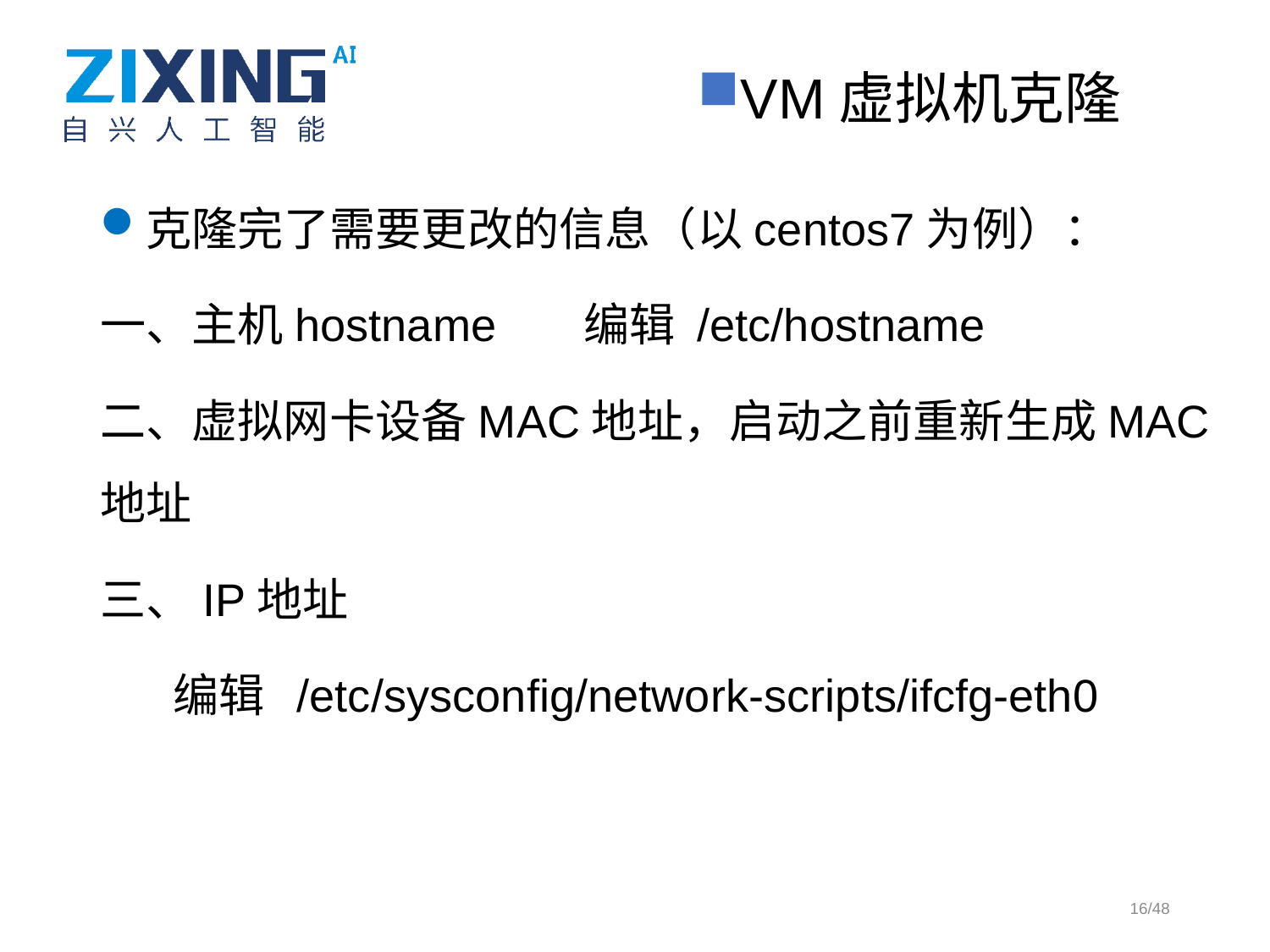

VM虚拟机克隆
克隆完了需要更改的信息（以centos7为例）：
一、主机hostname      编辑 /etc/hostname
二、虚拟网卡设备MAC地址，启动之前重新生成MAC地址
三、IP地址
      编辑  /etc/sysconfig/network-scripts/ifcfg-eth0

16/48